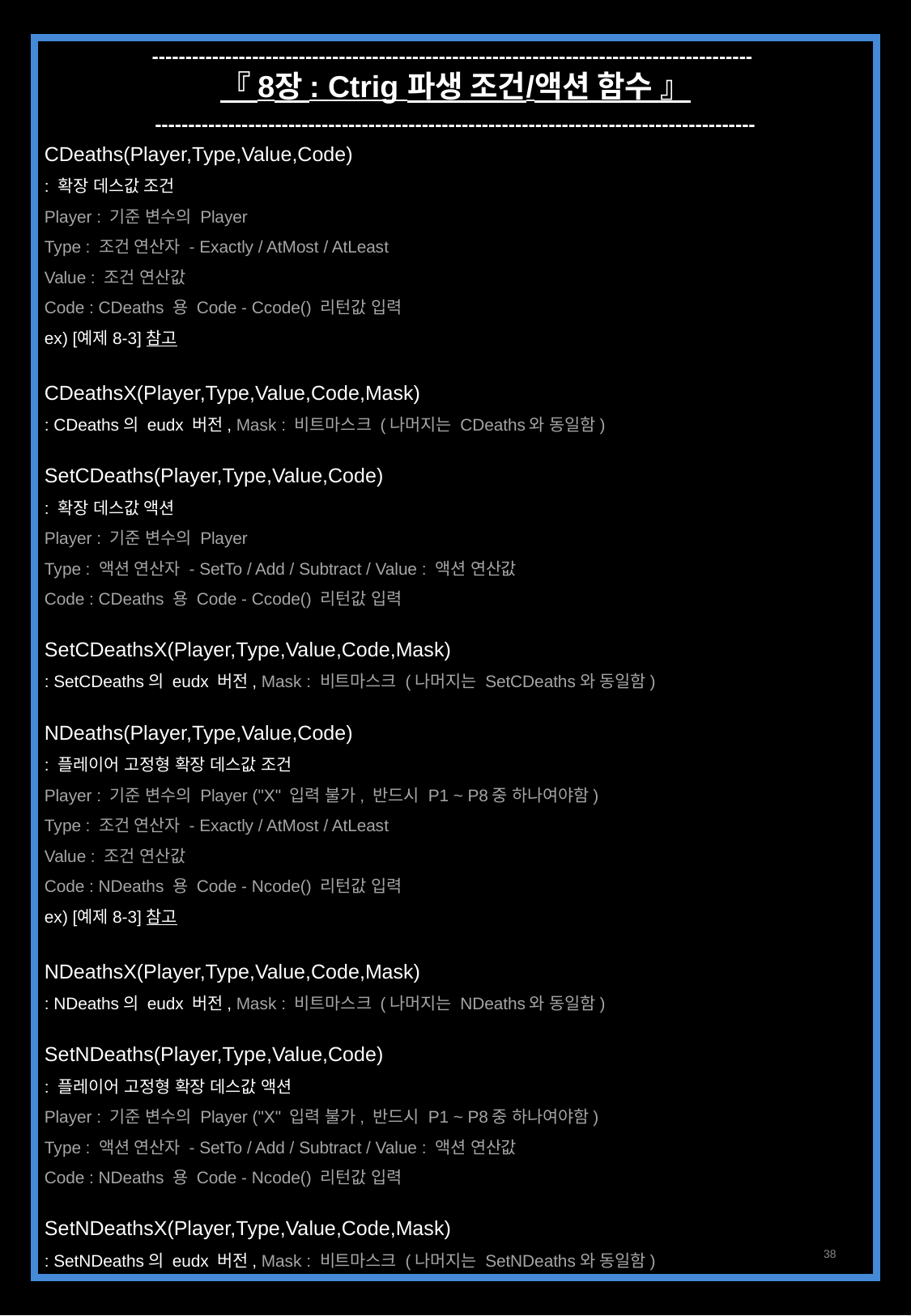

------------------------------------------------------------------------------------------
『 8장 : Ctrig 파생 조건/액션 함수 』
------------------------------------------------------------------------------------------

CDeaths(Player,Type,Value,Code)
: 확장 데스값 조건
Player : 기준 변수의 Player
Type : 조건 연산자 - Exactly / AtMost / AtLeast
Value : 조건 연산값
Code : CDeaths 용 Code - Ccode() 리턴값 입력
ex) [예제 8-3] 참고

CDeathsX(Player,Type,Value,Code,Mask)
: CDeaths의 eudx 버전, Mask : 비트마스크 (나머지는 CDeaths와 동일함)

SetCDeaths(Player,Type,Value,Code)
: 확장 데스값 액션
Player : 기준 변수의 Player
Type : 액션 연산자 - SetTo / Add / Subtract / Value : 액션 연산값
Code : CDeaths 용 Code - Ccode() 리턴값 입력

SetCDeathsX(Player,Type,Value,Code,Mask)
: SetCDeaths의 eudx 버전, Mask : 비트마스크 (나머지는 SetCDeaths와 동일함)

NDeaths(Player,Type,Value,Code)
: 플레이어 고정형 확장 데스값 조건
Player : 기준 변수의 Player ("X" 입력 불가, 반드시 P1 ~ P8중 하나여야함)
Type : 조건 연산자 - Exactly / AtMost / AtLeast
Value : 조건 연산값
Code : NDeaths 용 Code - Ncode() 리턴값 입력
ex) [예제 8-3] 참고

NDeathsX(Player,Type,Value,Code,Mask)
: NDeaths의 eudx 버전, Mask : 비트마스크 (나머지는 NDeaths와 동일함)

SetNDeaths(Player,Type,Value,Code)
: 플레이어 고정형 확장 데스값 액션
Player : 기준 변수의 Player ("X" 입력 불가, 반드시 P1 ~ P8중 하나여야함)
Type : 액션 연산자 - SetTo / Add / Subtract / Value : 액션 연산값
Code : NDeaths 용 Code - Ncode() 리턴값 입력

SetNDeathsX(Player,Type,Value,Code,Mask)
: SetNDeaths의 eudx 버전, Mask : 비트마스크 (나머지는 SetNDeaths와 동일함)
38